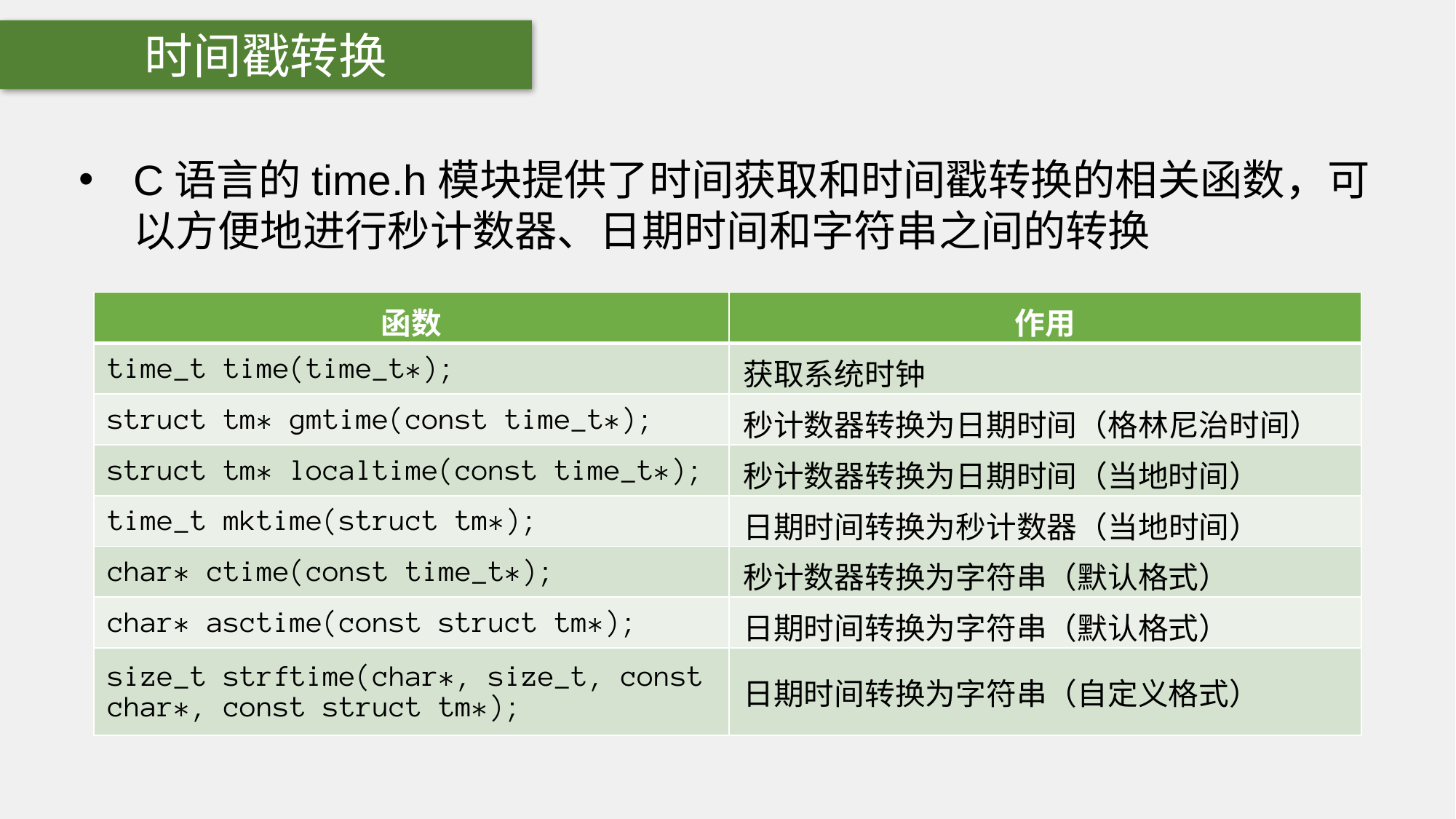

时间戳转换
C语言的time.h模块提供了时间获取和时间戳转换的相关函数，可以方便地进行秒计数器、日期时间和字符串之间的转换
| 函数 | 作用 |
| --- | --- |
| time\_t time(time\_t\*); | 获取系统时钟 |
| struct tm\* gmtime(const time\_t\*); | 秒计数器转换为日期时间（格林尼治时间） |
| struct tm\* localtime(const time\_t\*); | 秒计数器转换为日期时间（当地时间） |
| time\_t mktime(struct tm\*); | 日期时间转换为秒计数器（当地时间） |
| char\* ctime(const time\_t\*); | 秒计数器转换为字符串（默认格式） |
| char\* asctime(const struct tm\*); | 日期时间转换为字符串（默认格式） |
| size\_t strftime(char\*, size\_t, const char\*, const struct tm\*); | 日期时间转换为字符串（自定义格式） |